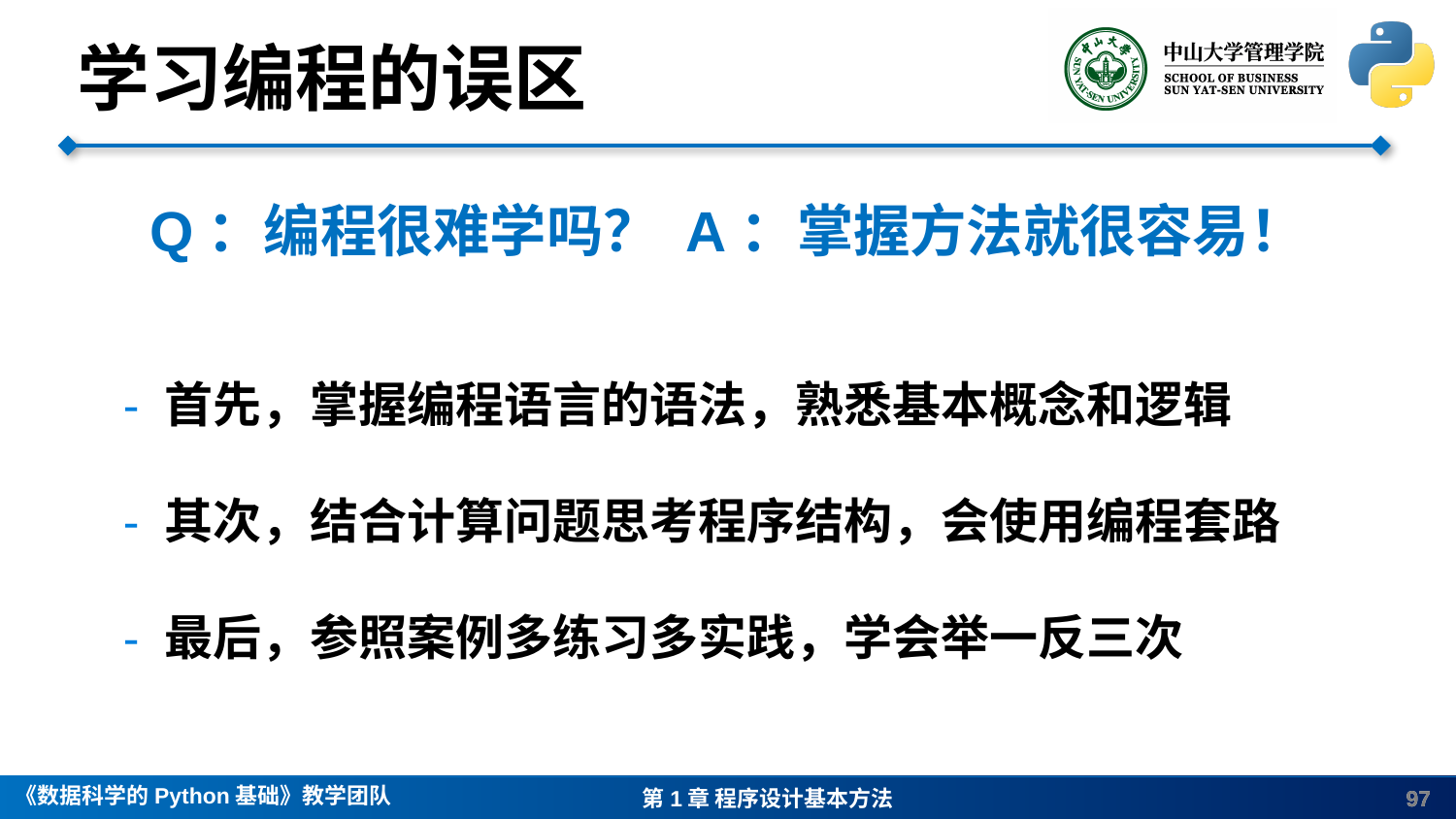

学习编程的误区
Q：编程很难学吗？ A：掌握方法就很容易！
- 首先，掌握编程语言的语法，熟悉基本概念和逻辑
- 其次，结合计算问题思考程序结构，会使用编程套路
- 最后，参照案例多练习多实践，学会举一反三次
97